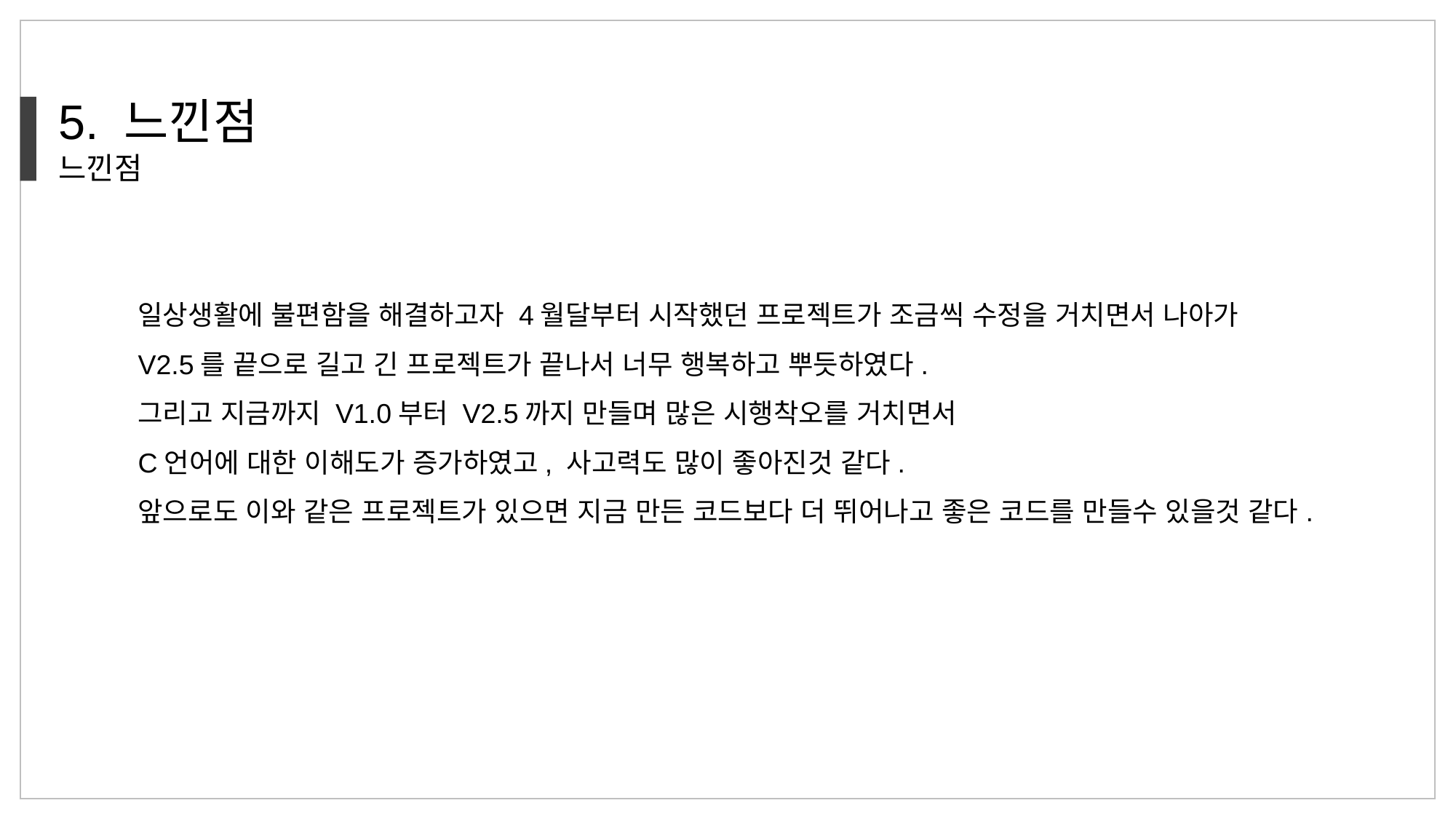

5. 느낀점
느낀점

일상생활에 불편함을 해결하고자 4월달부터 시작했던 프로젝트가 조금씩 수정을 거치면서 나아가
V2.5를 끝으로 길고 긴 프로젝트가 끝나서 너무 행복하고 뿌듯하였다.
그리고 지금까지 V1.0부터 V2.5까지 만들며 많은 시행착오를 거치면서
C언어에 대한 이해도가 증가하였고, 사고력도 많이 좋아진것 같다.
앞으로도 이와 같은 프로젝트가 있으면 지금 만든 코드보다 더 뛰어나고 좋은 코드를 만들수 있을것 같다.